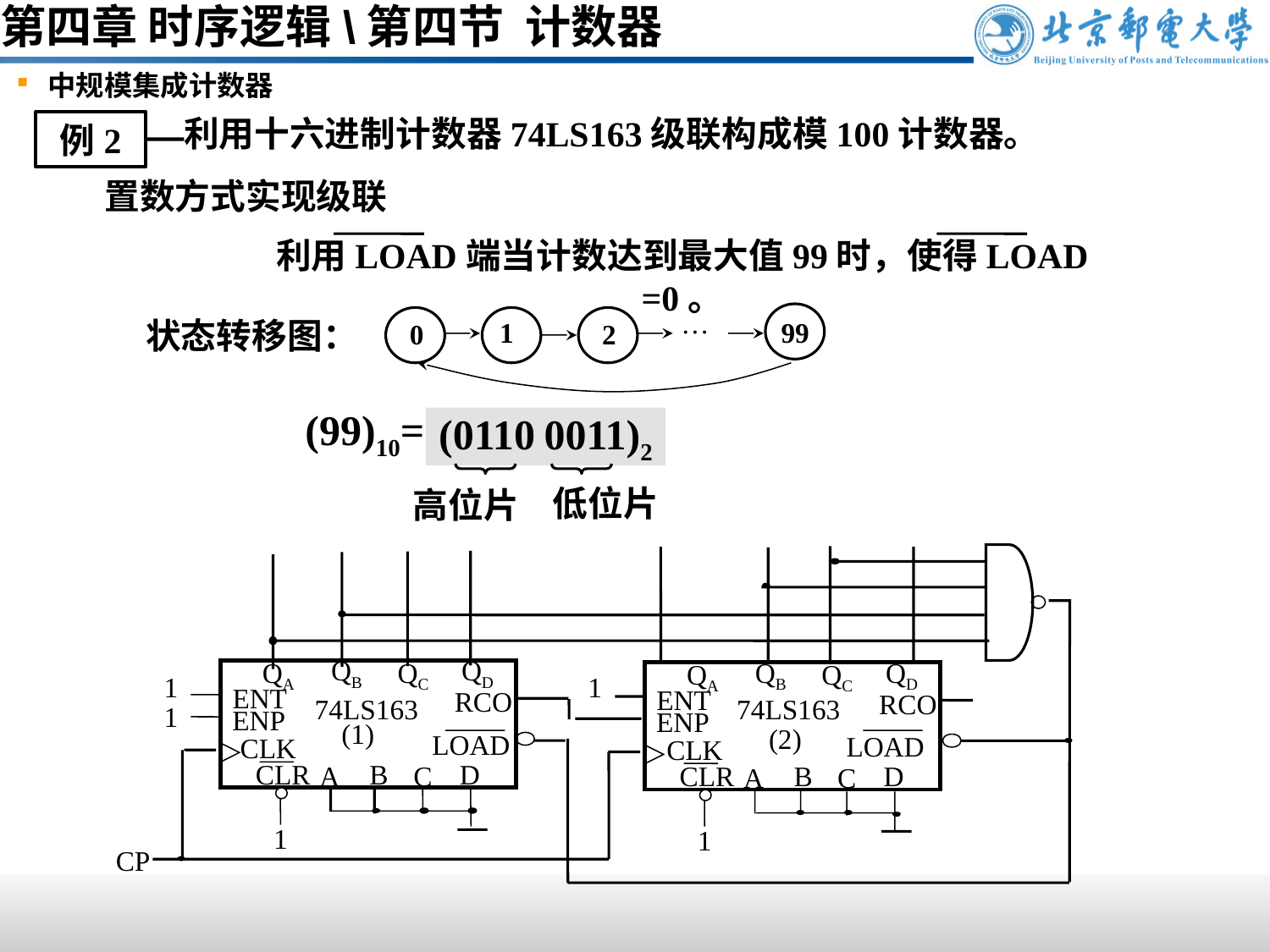

第四章 时序逻辑\第四节  计数器
中规模集成计数器

例2

利用十六进制计数器74LS163级联构成模100计数器。
置数方式实现级联
利用LOAD端当计数达到最大值99时，使得LOAD =0。

…

1
99
0
2

状态转移图：
(99)10=(?)2
(0110 0011)2

高位片

低位片

QB
QD
QA
QC
QB
QD
QA
QC

1
1

ENT

ENT

RCO

RCO
74LS163
74LS163
1

ENP
ENP
(1)
(2)
LOAD
LOAD
CLK

CLK

CLR
B
D
A
C
CLR
B
D
A
C

1
1

CP